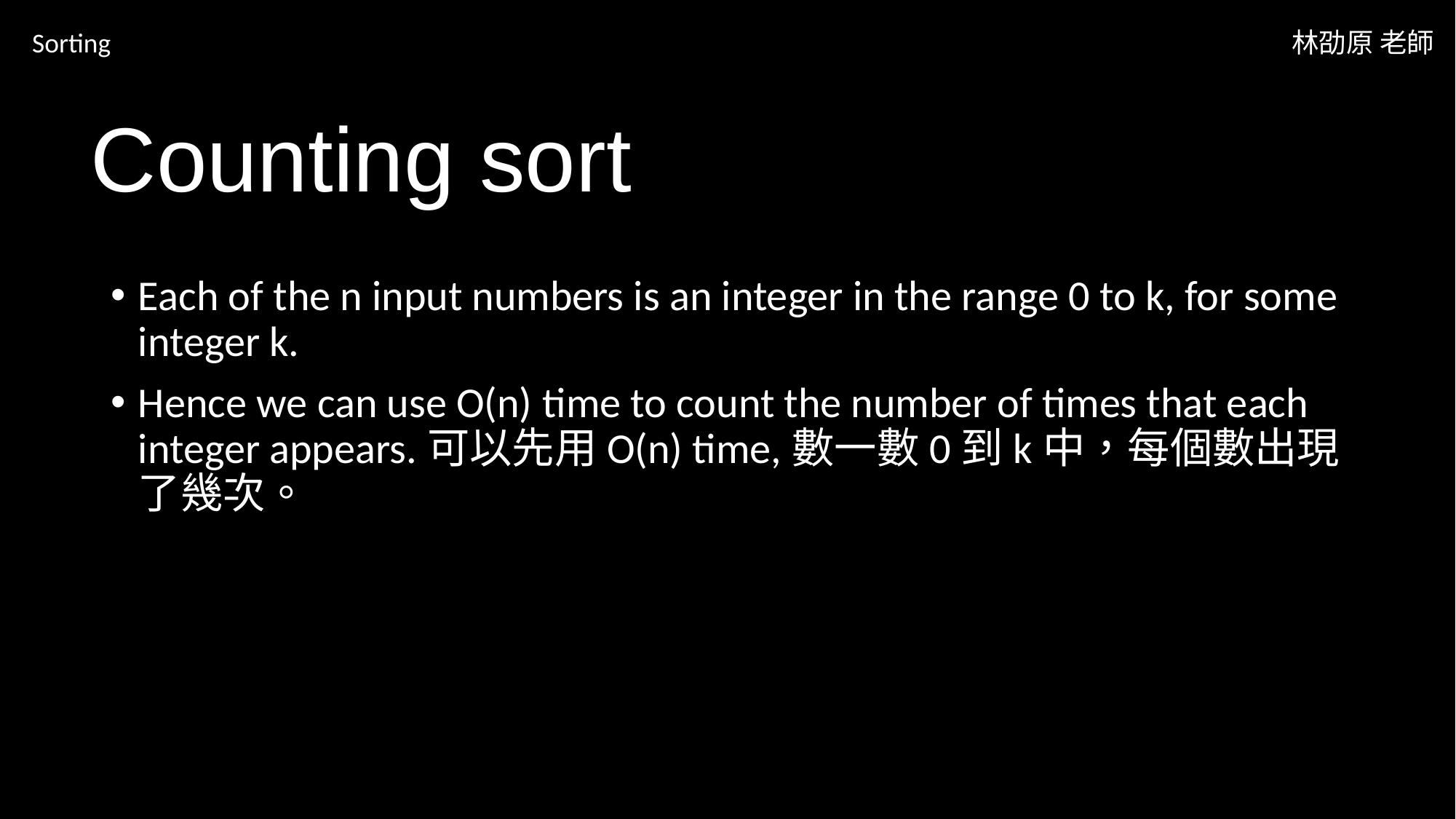

Sorting
林劭原 老師
# Counting sort
Each of the n input numbers is an integer in the range 0 to k, for some integer k.
Hence we can use O(n) time to count the number of times that each integer appears.可以先用O(n) time,數一數0到k中，每個數出現了幾次。